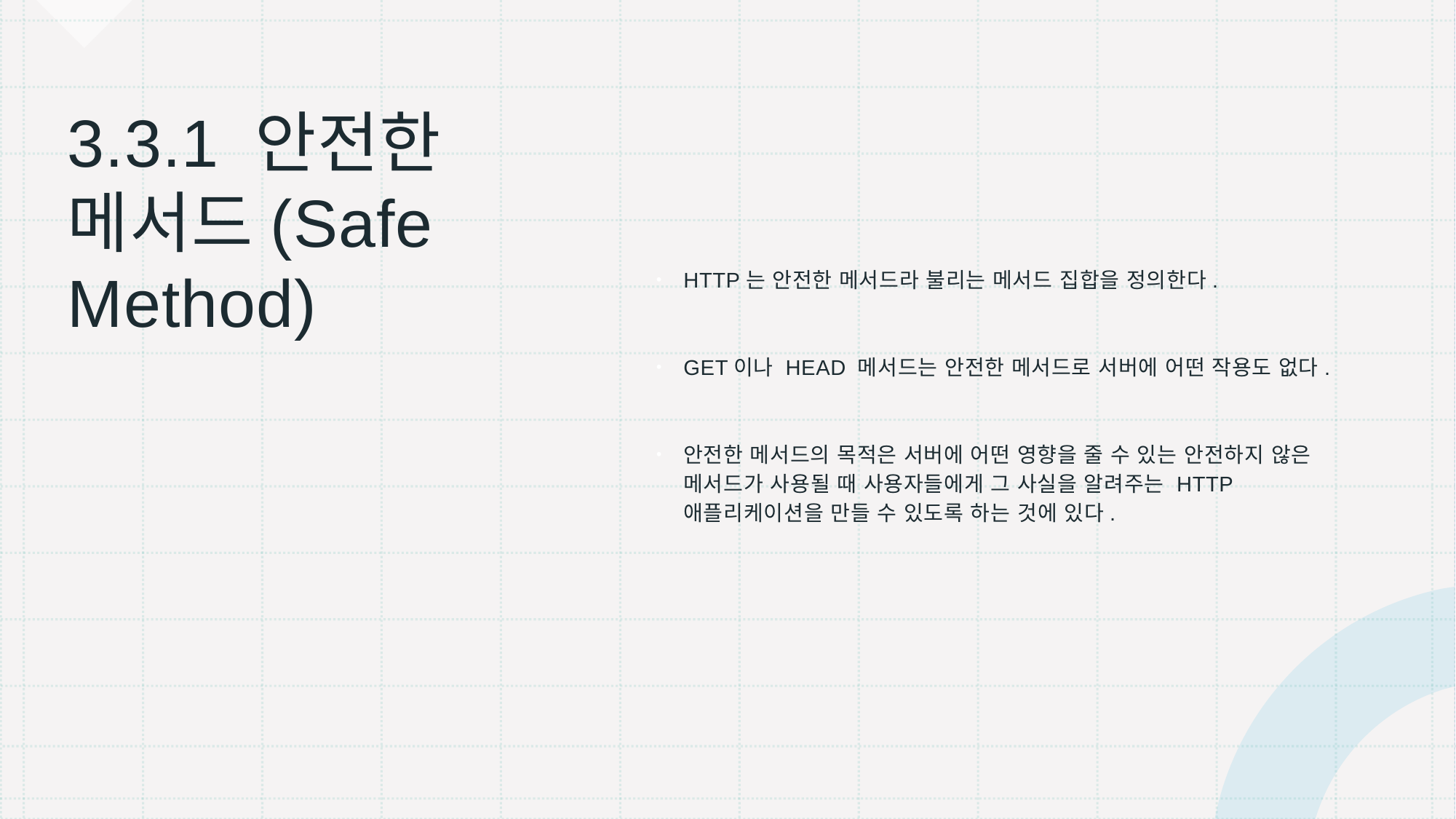

# 3.3.1 안전한 메서드(Safe Method)
HTTP는 안전한 메서드라 불리는 메서드 집합을 정의한다.

GET이나 HEAD 메서드는 안전한 메서드로 서버에 어떤 작용도 없다.

안전한 메서드의 목적은 서버에 어떤 영향을 줄 수 있는 안전하지 않은 메서드가 사용될 때 사용자들에게 그 사실을 알려주는 HTTP 애플리케이션을 만들 수 있도록 하는 것에 있다.